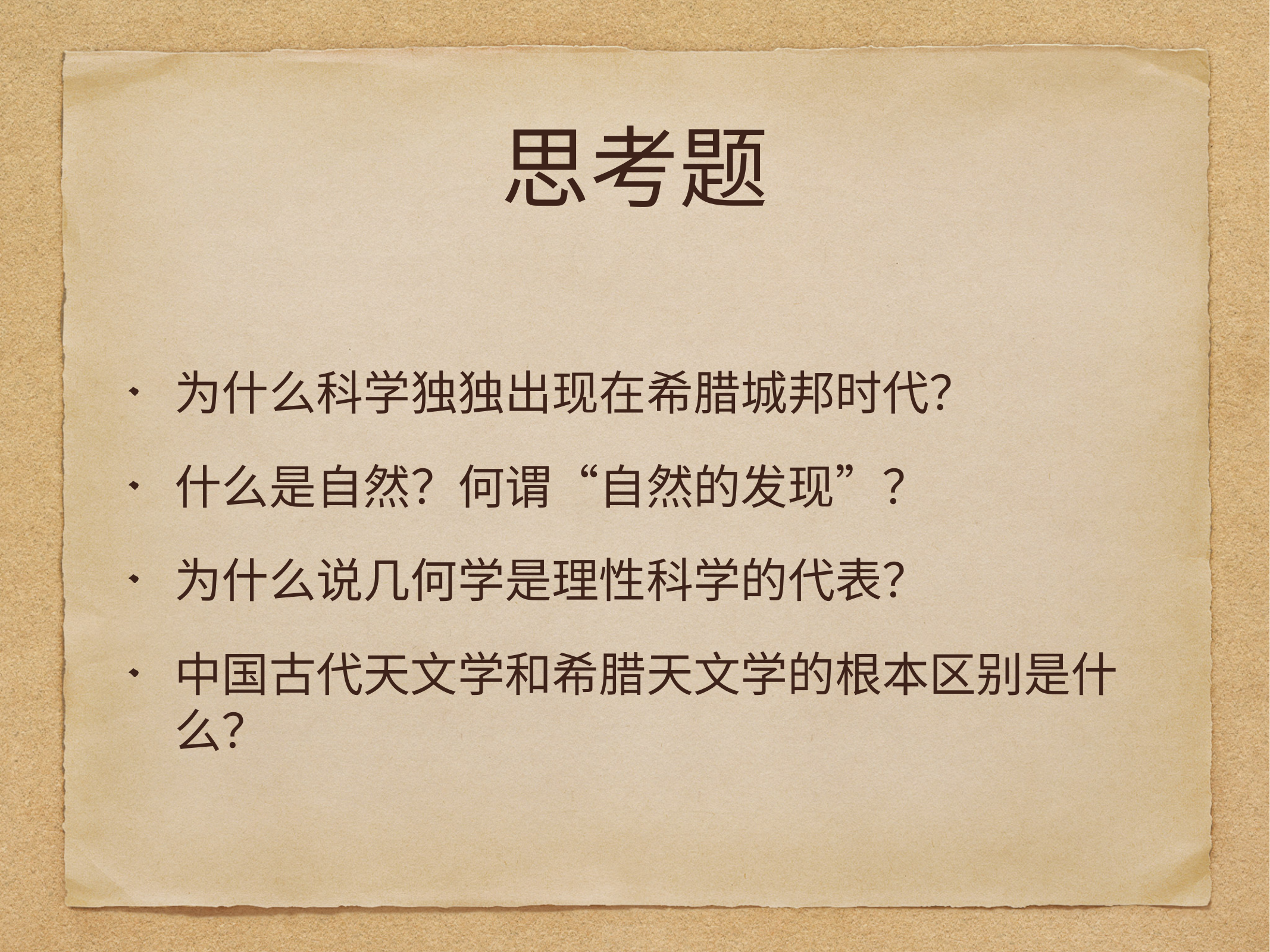

# 思考题
为什么科学独独出现在希腊城邦时代？
什么是自然？何谓“自然的发现”？
为什么说几何学是理性科学的代表？
中国古代天文学和希腊天文学的根本区别是什么？